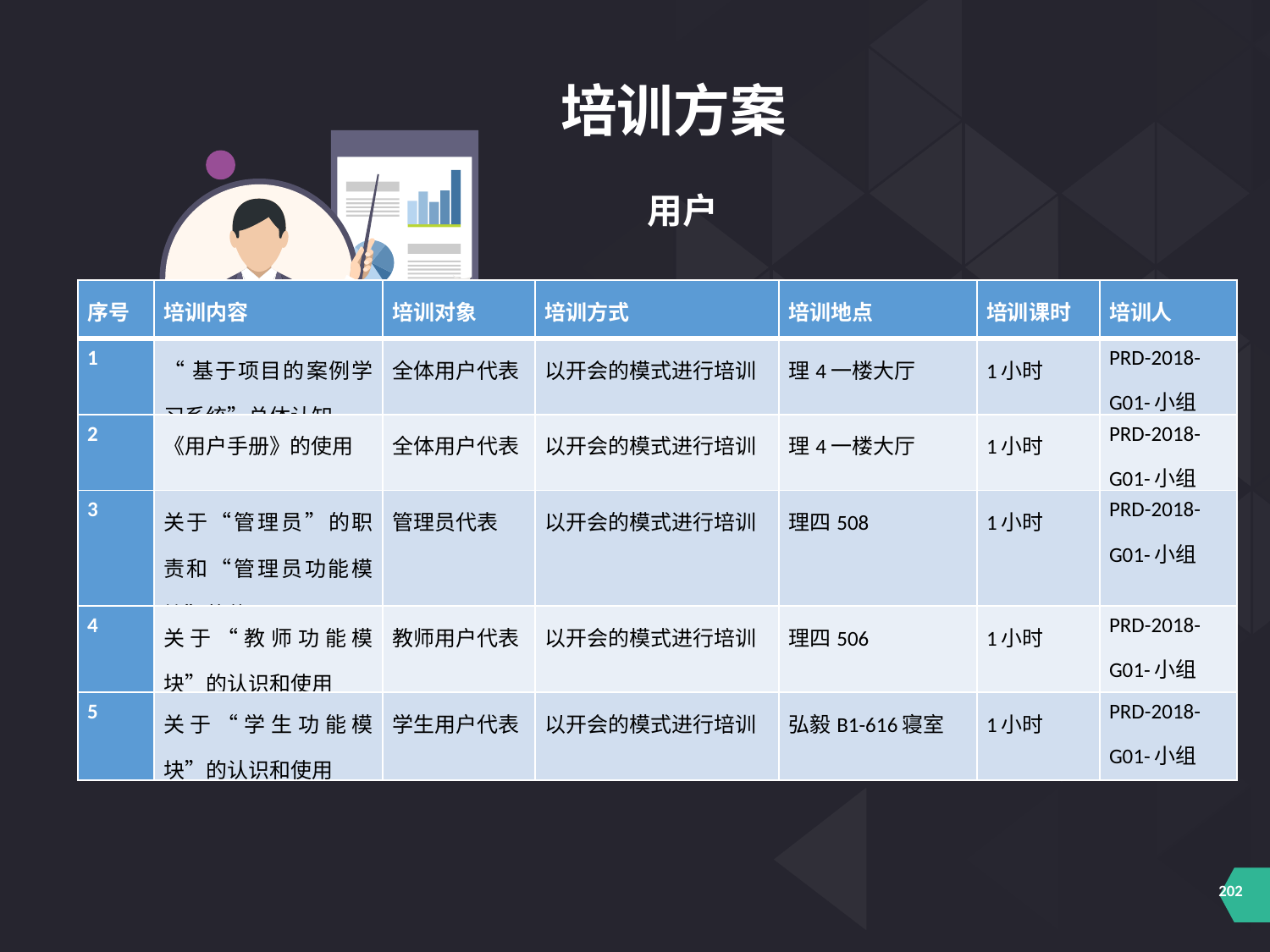

培训方案

用户
| 序号 | 培训内容 | 培训对象 | 培训方式 | 培训地点 | 培训课时 | 培训人 |
| --- | --- | --- | --- | --- | --- | --- |
| 1 | “基于项目的案例学习系统”总体认知 | 全体用户代表 | 以开会的模式进行培训 | 理4一楼大厅 | 1小时 | PRD-2018-G01-小组 |
| 2 | 《用户手册》的使用 | 全体用户代表 | 以开会的模式进行培训 | 理4一楼大厅 | 1小时 | PRD-2018-G01-小组 |
| 3 | 关于“管理员”的职责和“管理员功能模块”的使用 | 管理员代表 | 以开会的模式进行培训 | 理四508 | 1小时 | PRD-2018-G01-小组 |
| 4 | 关于“教师功能模块”的认识和使用 | 教师用户代表 | 以开会的模式进行培训 | 理四506 | 1小时 | PRD-2018-G01-小组 |
| 5 | 关于“学生功能模块”的认识和使用 | 学生用户代表 | 以开会的模式进行培训 | 弘毅B1-616寝室 | 1小时 | PRD-2018-G01-小组 |